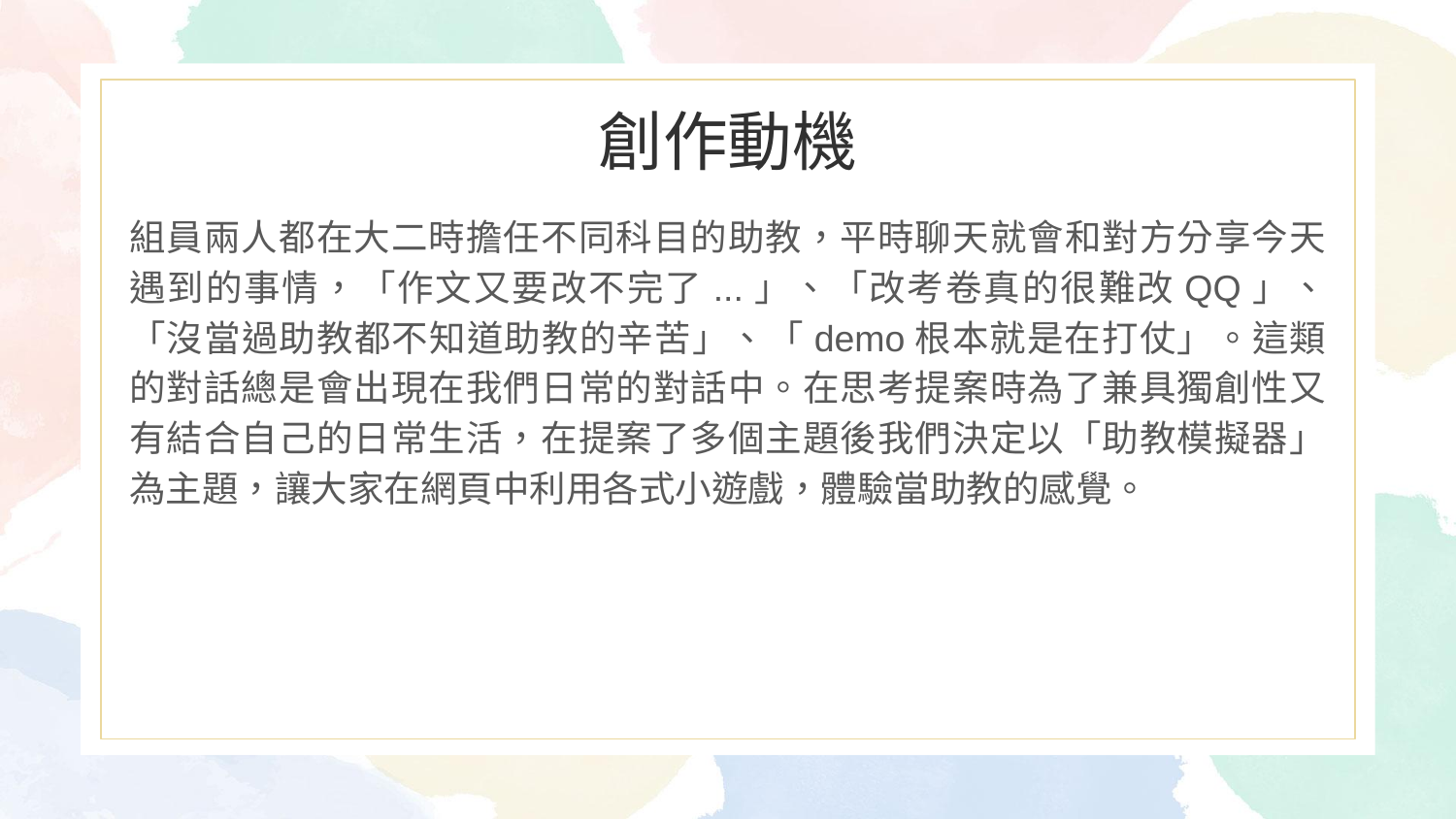

# 創作動機
組員兩人都在大二時擔任不同科目的助教，平時聊天就會和對方分享今天遇到的事情，「作文又要改不完了...」、「改考卷真的很難改QQ」、「沒當過助教都不知道助教的辛苦」、「demo根本就是在打仗」。這類的對話總是會出現在我們日常的對話中。在思考提案時為了兼具獨創性又有結合自己的日常生活，在提案了多個主題後我們決定以「助教模擬器」為主題，讓大家在網頁中利用各式小遊戲，體驗當助教的感覺。